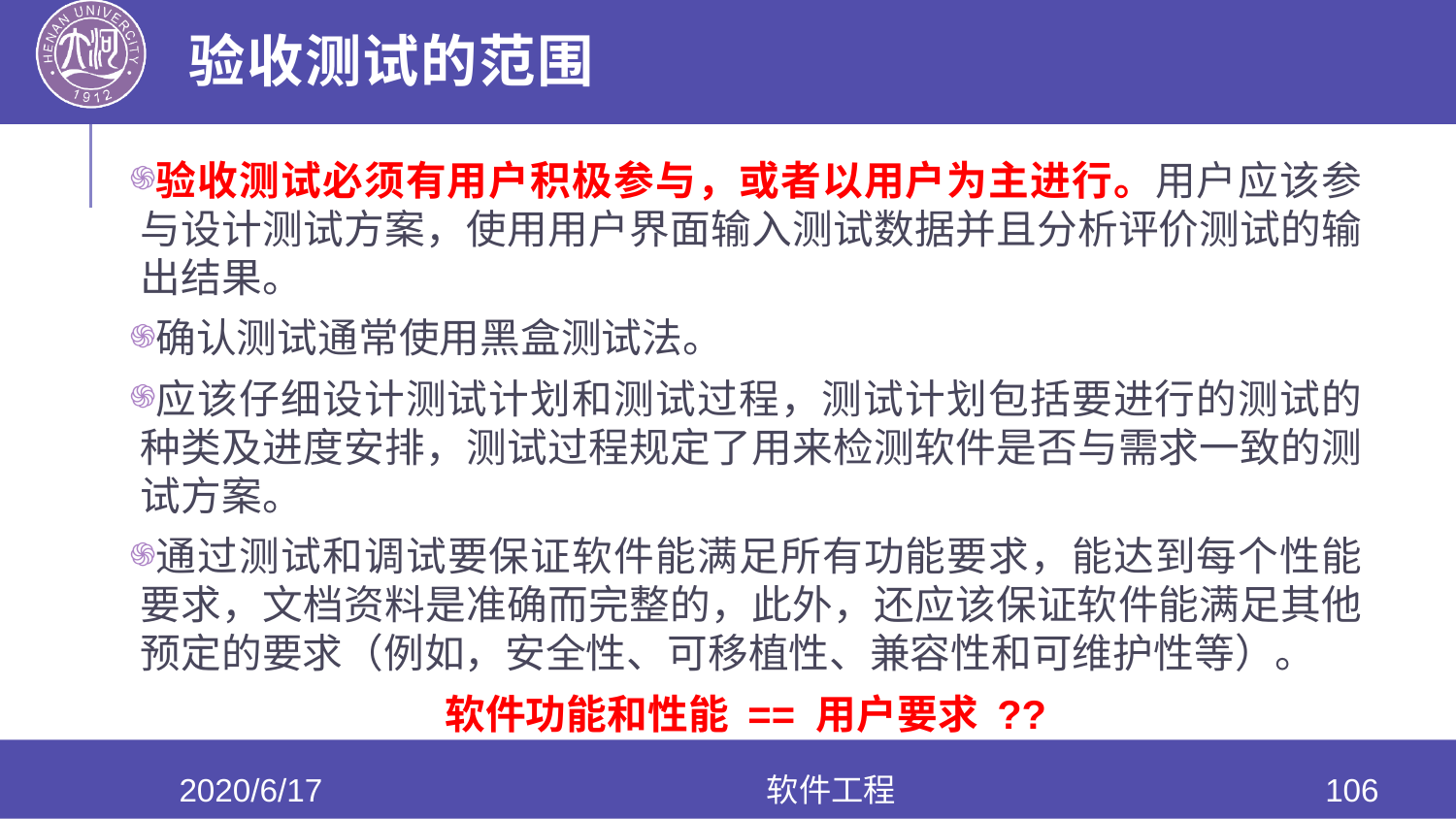

# 验收测试的范围
验收测试必须有用户积极参与，或者以用户为主进行。用户应该参与设计测试方案，使用用户界面输入测试数据并且分析评价测试的输出结果。
确认测试通常使用黑盒测试法。
应该仔细设计测试计划和测试过程，测试计划包括要进行的测试的种类及进度安排，测试过程规定了用来检测软件是否与需求一致的测试方案。
通过测试和调试要保证软件能满足所有功能要求，能达到每个性能要求，文档资料是准确而完整的，此外，还应该保证软件能满足其他预定的要求（例如，安全性、可移植性、兼容性和可维护性等）。
软件功能和性能 == 用户要求 ??
2020/6/17
软件工程
106